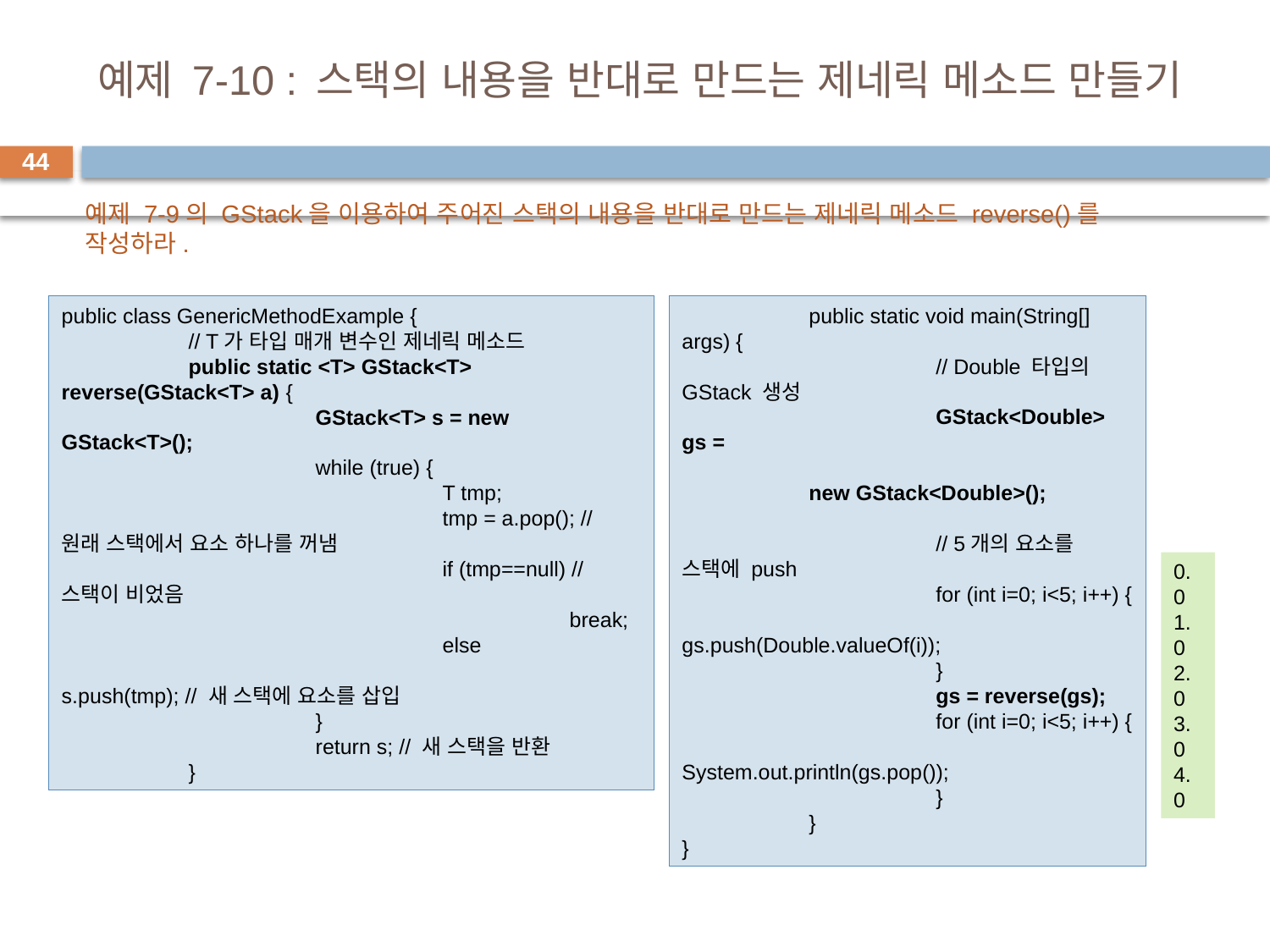

# 예제 7-10 : 스택의 내용을 반대로 만드는 제네릭 메소드 만들기
44
예제 7-9의 GStack을 이용하여 주어진 스택의 내용을 반대로 만드는 제네릭 메소드 reverse()를 작성하라.
public class GenericMethodExample {
	// T가 타입 매개 변수인 제네릭 메소드
	public static <T> GStack<T> reverse(GStack<T> a) {
		GStack<T> s = new GStack<T>();
		while (true) {
			T tmp;
			tmp = a.pop(); // 원래 스택에서 요소 하나를 꺼냄
			if (tmp==null) // 스택이 비었음
				break;
			else
				s.push(tmp); // 새 스택에 요소를 삽입
		}
		return s; // 새 스택을 반환
	}
	public static void main(String[] args) {
		// Double 타입의 GStack 생성
		GStack<Double> gs =
				new GStack<Double>();

		// 5개의 요소를 스택에 push
		for (int i=0; i<5; i++) {
			gs.push(Double.valueOf(i));
		}
		gs = reverse(gs);
		for (int i=0; i<5; i++) {
			System.out.println(gs.pop());
		}
	}
}
0.0
1.0
2.0
3.0
4.0